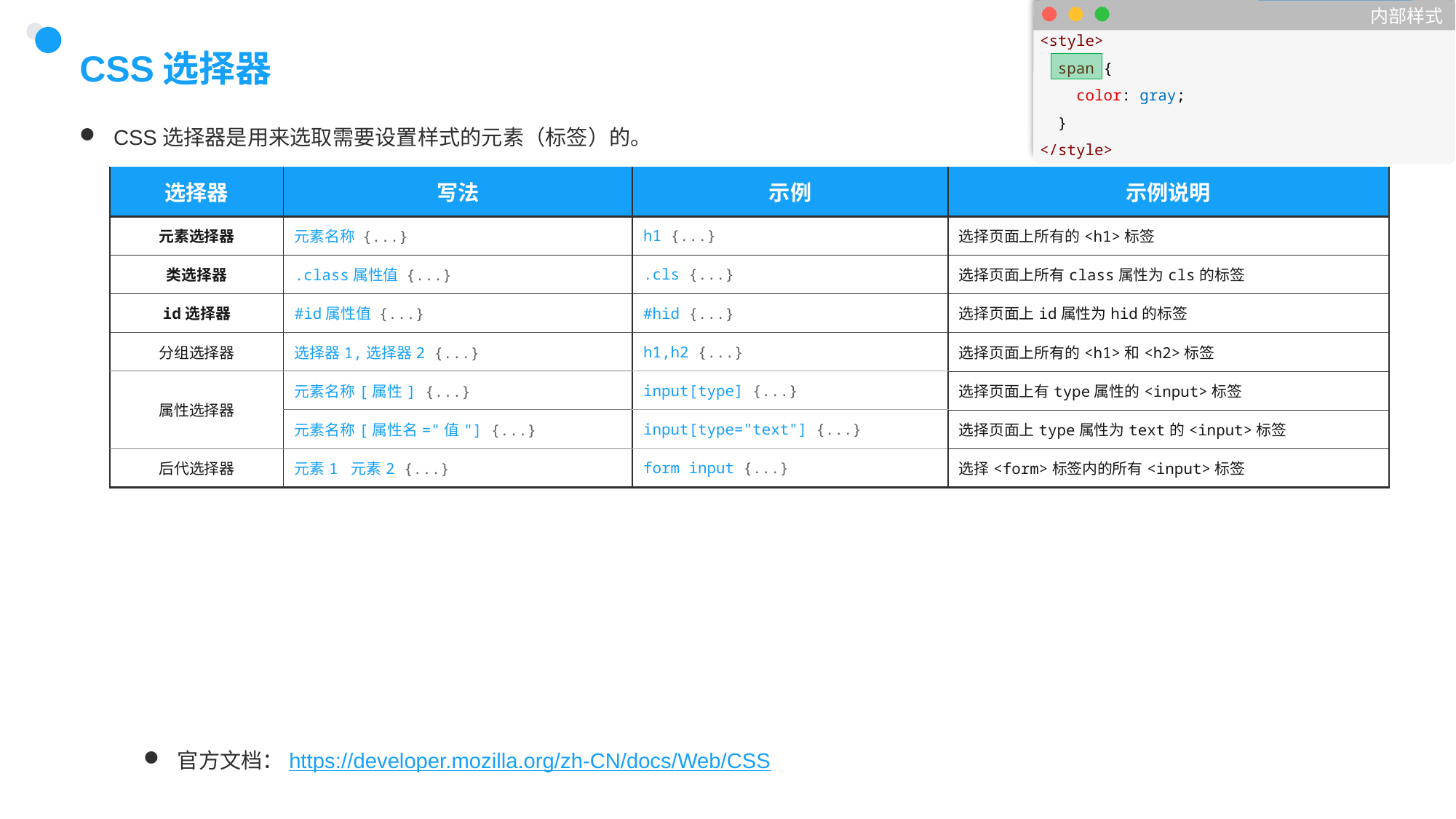

内部样式
<style>
  span {
    color: gray;
  }
</style>

# CSS选择器

CSS选择器是用来选取需要设置样式的元素（标签）的。
| 选择器 | 写法 | 示例 | 示例说明 |
| --- | --- | --- | --- |
| 元素选择器 | 元素名称 {...} | h1 {...} | 选择页面上所有的<h1>标签 |
| 类选择器 | .class属性值 {...} | .cls {...} | 选择页面上所有class属性为cls的标签 |
| id选择器 | #id属性值 {...} | #hid {...} | 选择页面上id属性为hid的标签 |
| 分组选择器 | 选择器1,选择器2 {...} | h1,h2 {...} | 选择页面上所有的<h1>和<h2>标签 |
| 属性选择器 | 元素名称[属性] {...} | input[type] {...} | 选择页面上有type属性的<input>标签 |
|  | 元素名称[属性名="值"] {...} | input[type="text"] {...} | 选择页面上type属性为text的<input>标签 |
| 后代选择器 | 元素1 元素2 {...} | form input {...} | 选择<form>标签内的所有<input>标签 |
官方文档：https://developer.mozilla.org/zh-CN/docs/Web/CSS